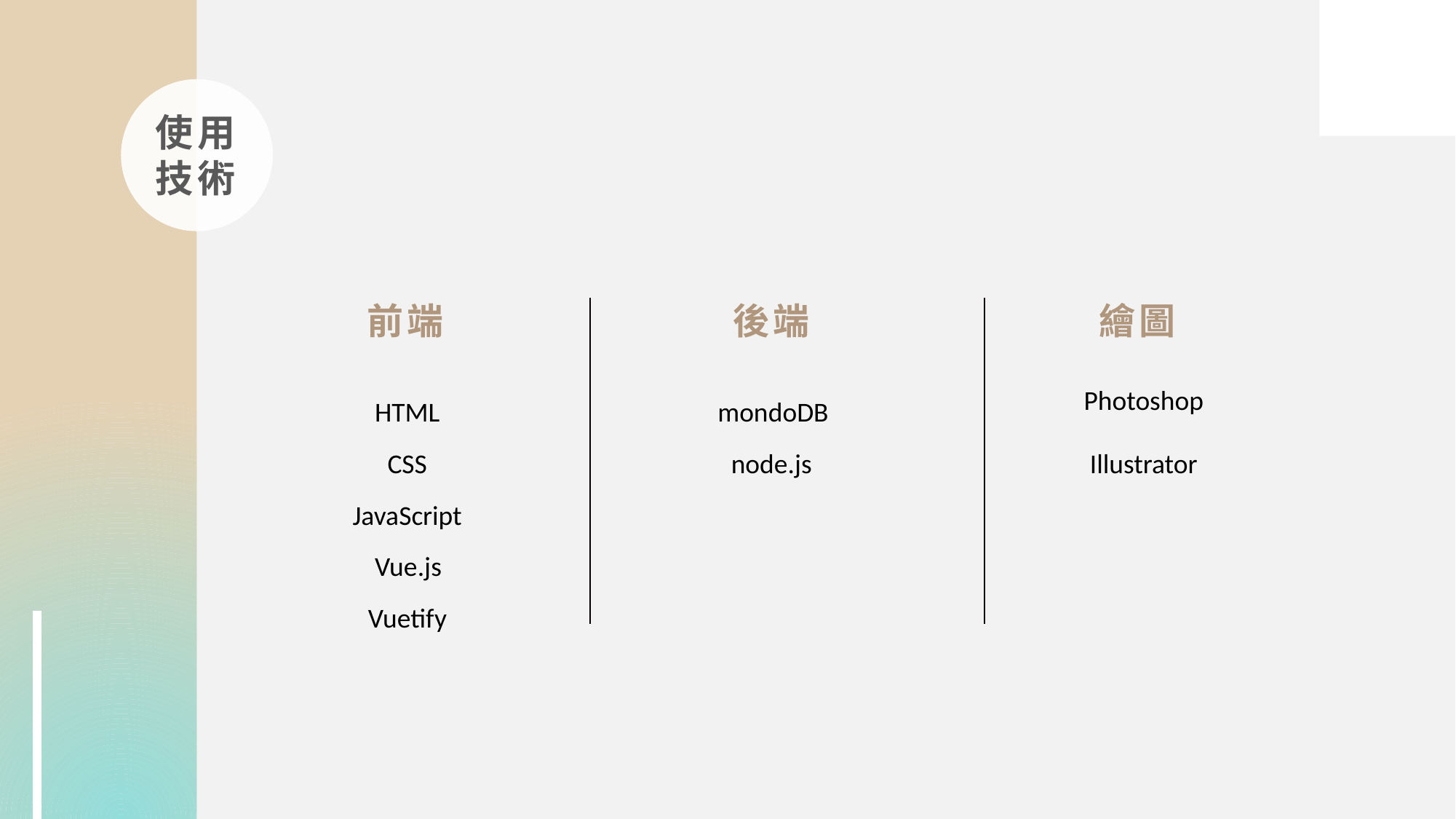

使用技術
前端
後端
繪圖

Photoshop
HTML
mondoDB
CSS
node.js
Illustrator
JavaScript
Vue.js
Vuetify